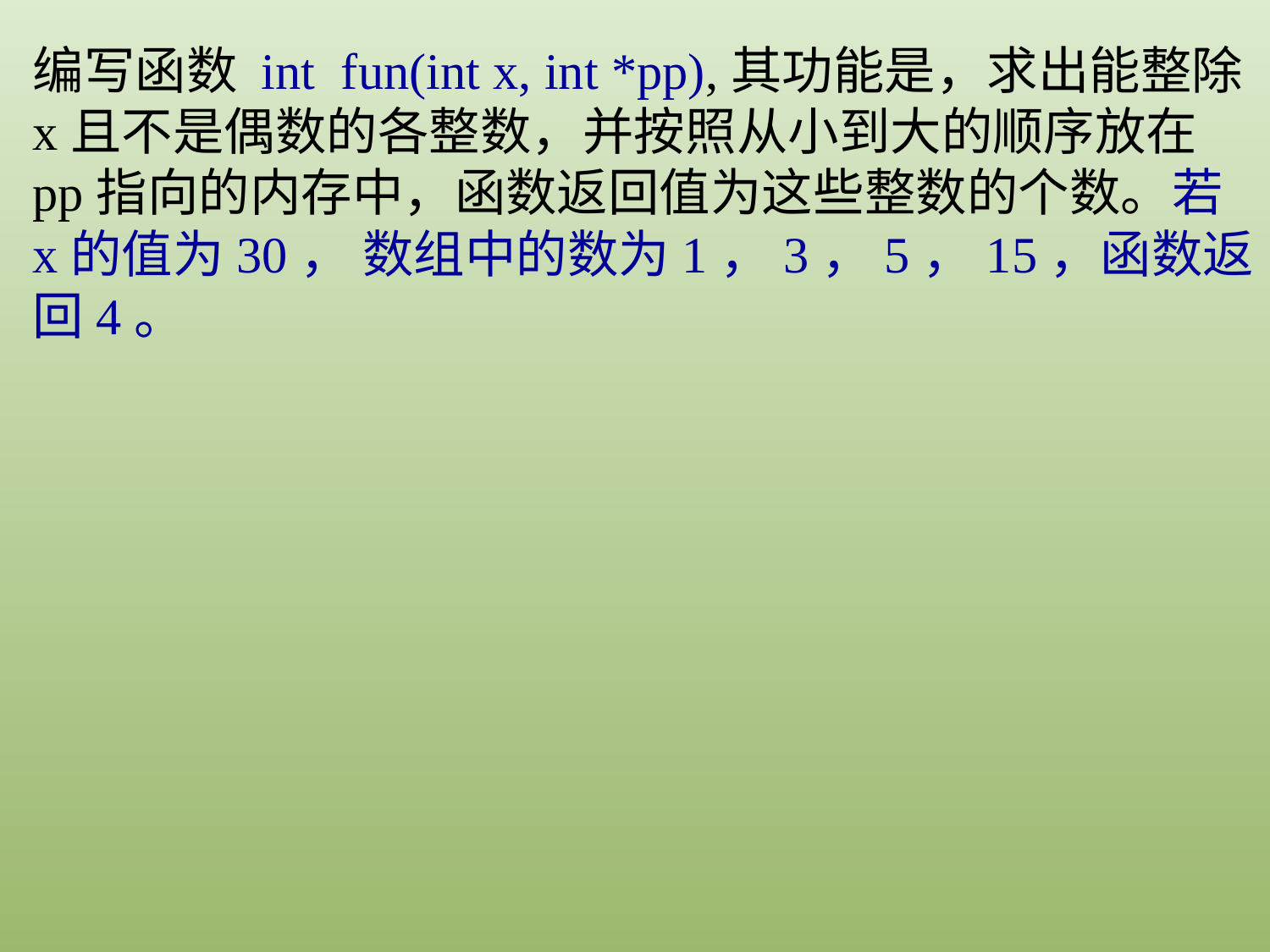

编写函数 int  fun(int x, int *pp),其功能是，求出能整除x且不是偶数的各整数，并按照从小到大的顺序放在pp指向的内存中，函数返回值为这些整数的个数。若x的值为30， 数组中的数为1，3，5，15，函数返回4。
452